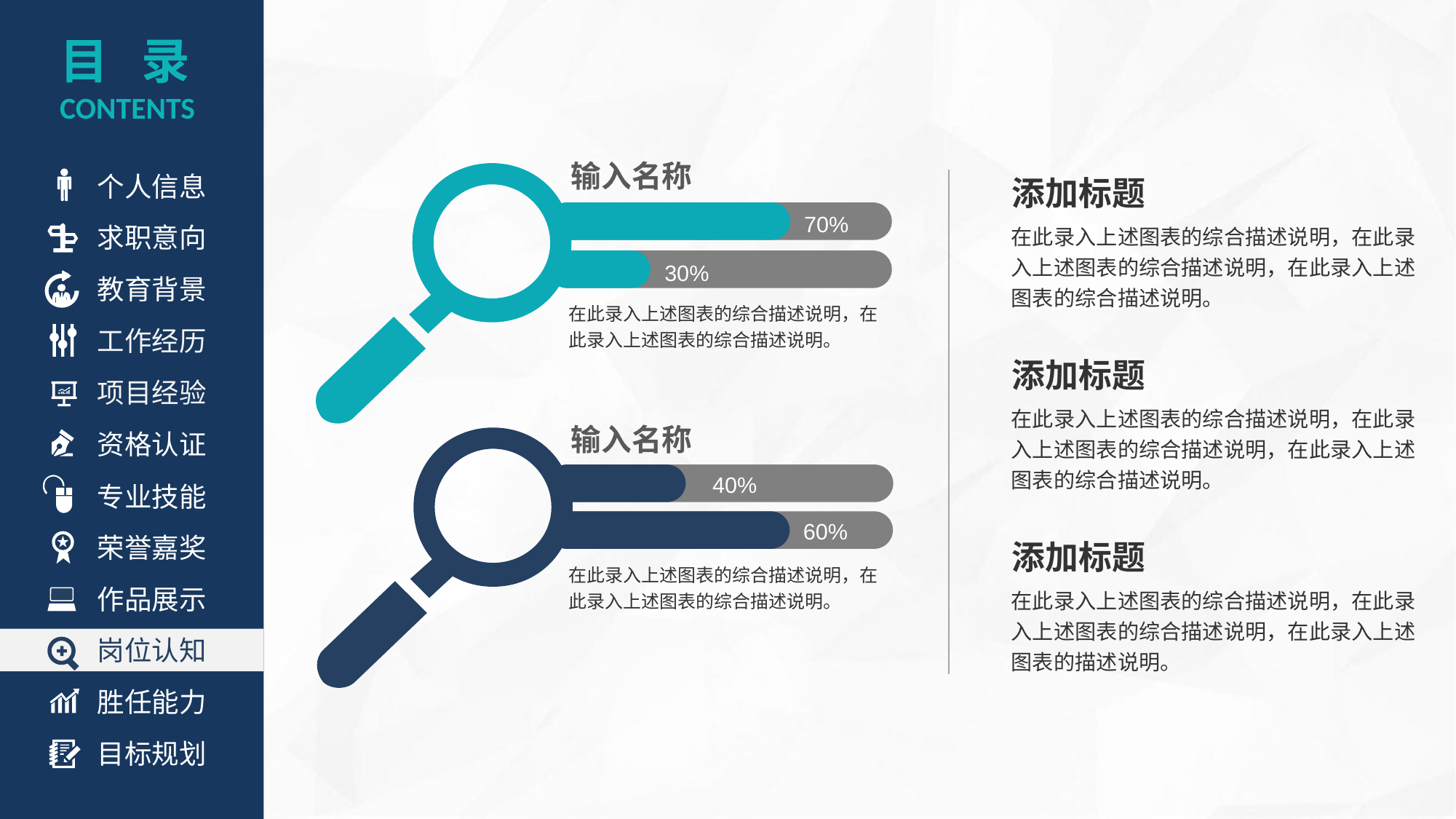

目   录
CONTENTS
个人信息
输入名称

添加标题

70%

求职意向
在此录入上述图表的综合描述说明，在此录入上述图表的综合描述说明，在此录入上述图表的综合描述说明。

30%

教育背景

在此录入上述图表的综合描述说明，在此录入上述图表的综合描述说明。
工作经历

添加标题
项目经验

在此录入上述图表的综合描述说明，在此录入上述图表的综合描述说明，在此录入上述图表的综合描述说明。
资格认证
输入名称

40%

专业技能

60%

荣誉嘉奖
添加标题

在此录入上述图表的综合描述说明，在此录入上述图表的综合描述说明。
作品展示
在此录入上述图表的综合描述说明，在此录入上述图表的综合描述说明，在此录入上述图表的描述说明。

岗位认知

胜任能力

目标规划